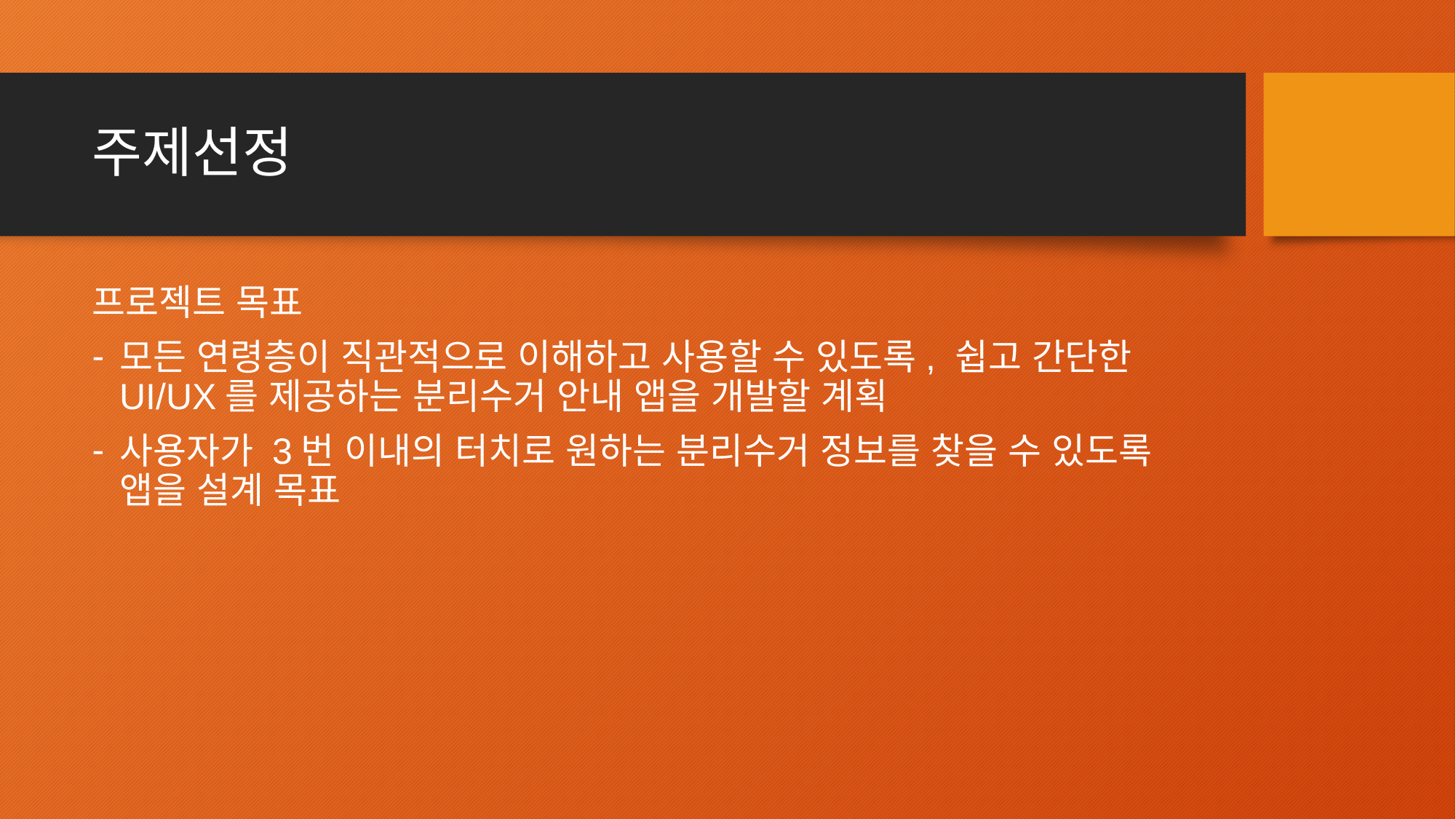

# 주제선정
프로젝트 목표
모든 연령층이 직관적으로 이해하고 사용할 수 있도록, 쉽고 간단한 UI/UX를 제공하는 분리수거 안내 앱을 개발할 계획
사용자가 3번 이내의 터치로 원하는 분리수거 정보를 찾을 수 있도록 앱을 설계 목표